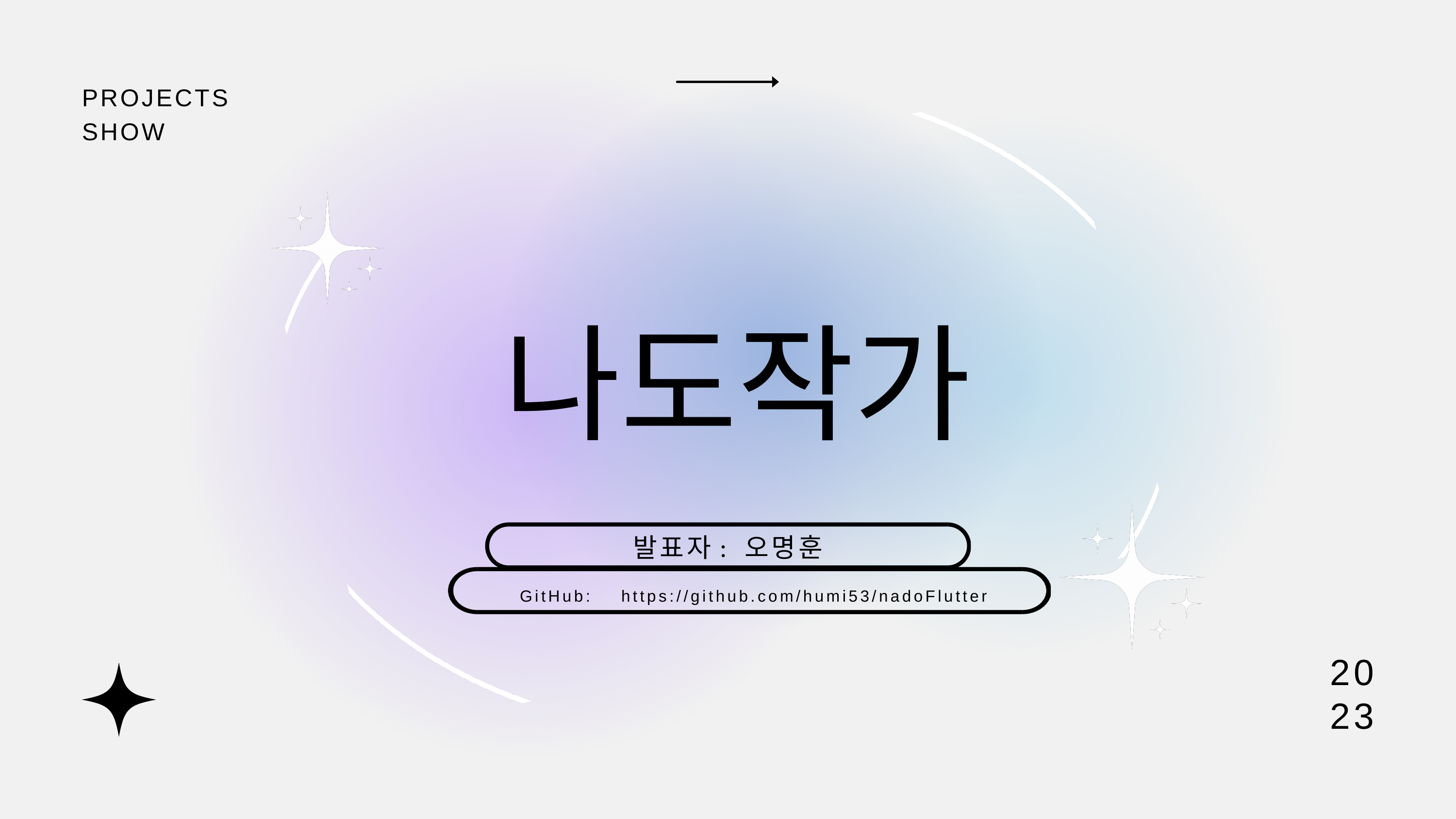

PROJECTS SHOW

나도작가

발표자: 오명훈

GitHub:    https://github.com/humi53/nadoFlutter
20
23